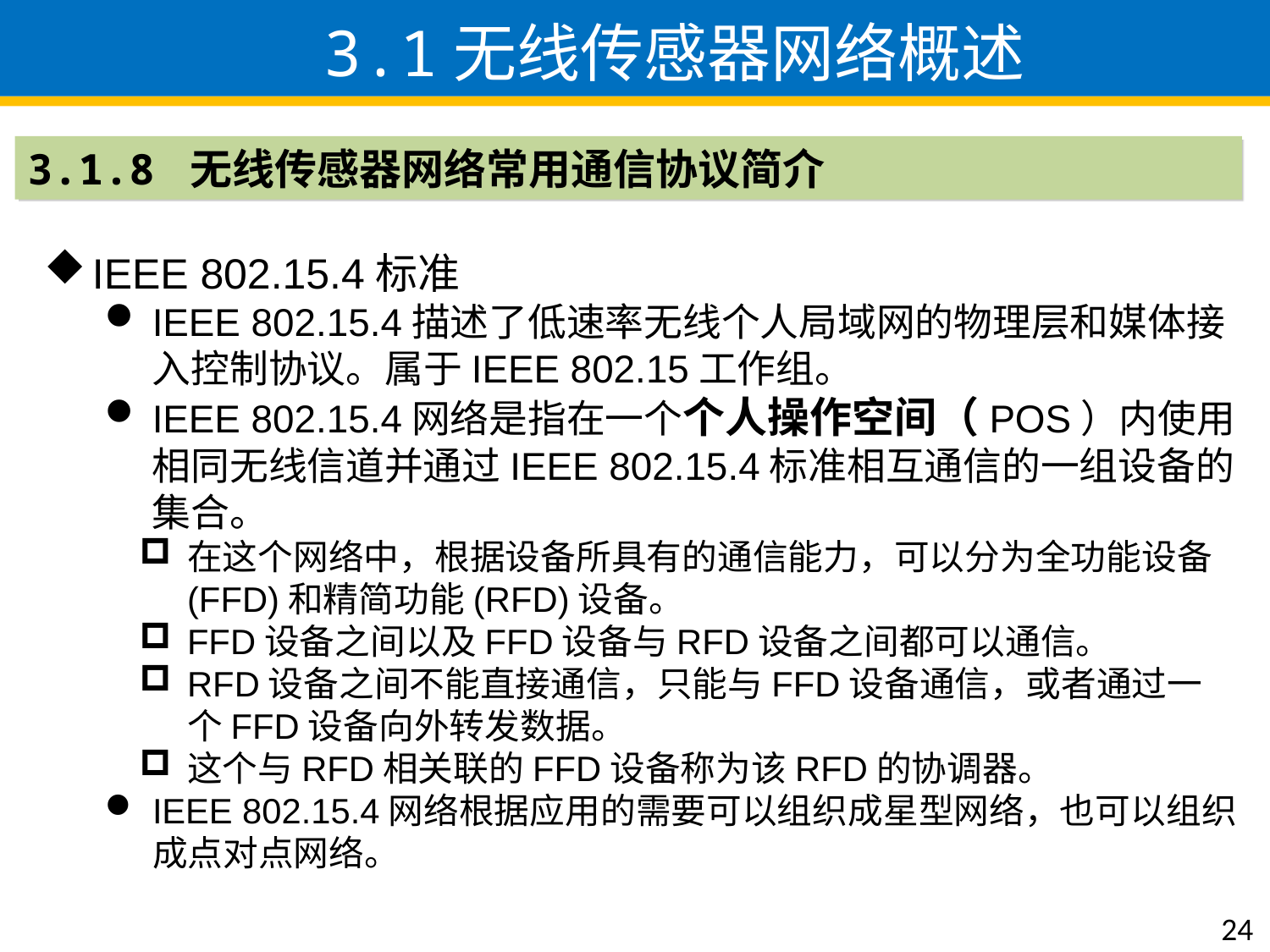

3.1无线传感器网络概述
3.1.8 无线传感器网络常用通信协议简介
IEEE 802.15.4标准
IEEE 802.15.4描述了低速率无线个人局域网的物理层和媒体接入控制协议。属于IEEE 802.15工作组。
IEEE 802.15.4网络是指在一个个人操作空间（POS）内使用相同无线信道并通过IEEE 802.15.4标准相互通信的一组设备的集合。
在这个网络中，根据设备所具有的通信能力，可以分为全功能设备(FFD)和精简功能(RFD)设备。
FFD设备之间以及FFD设备与RFD设备之间都可以通信。
RFD设备之间不能直接通信，只能与FFD设备通信，或者通过一个FFD设备向外转发数据。
这个与RFD相关联的FFD设备称为该RFD的协调器。
IEEE 802.15.4网络根据应用的需要可以组织成星型网络，也可以组织成点对点网络。

24